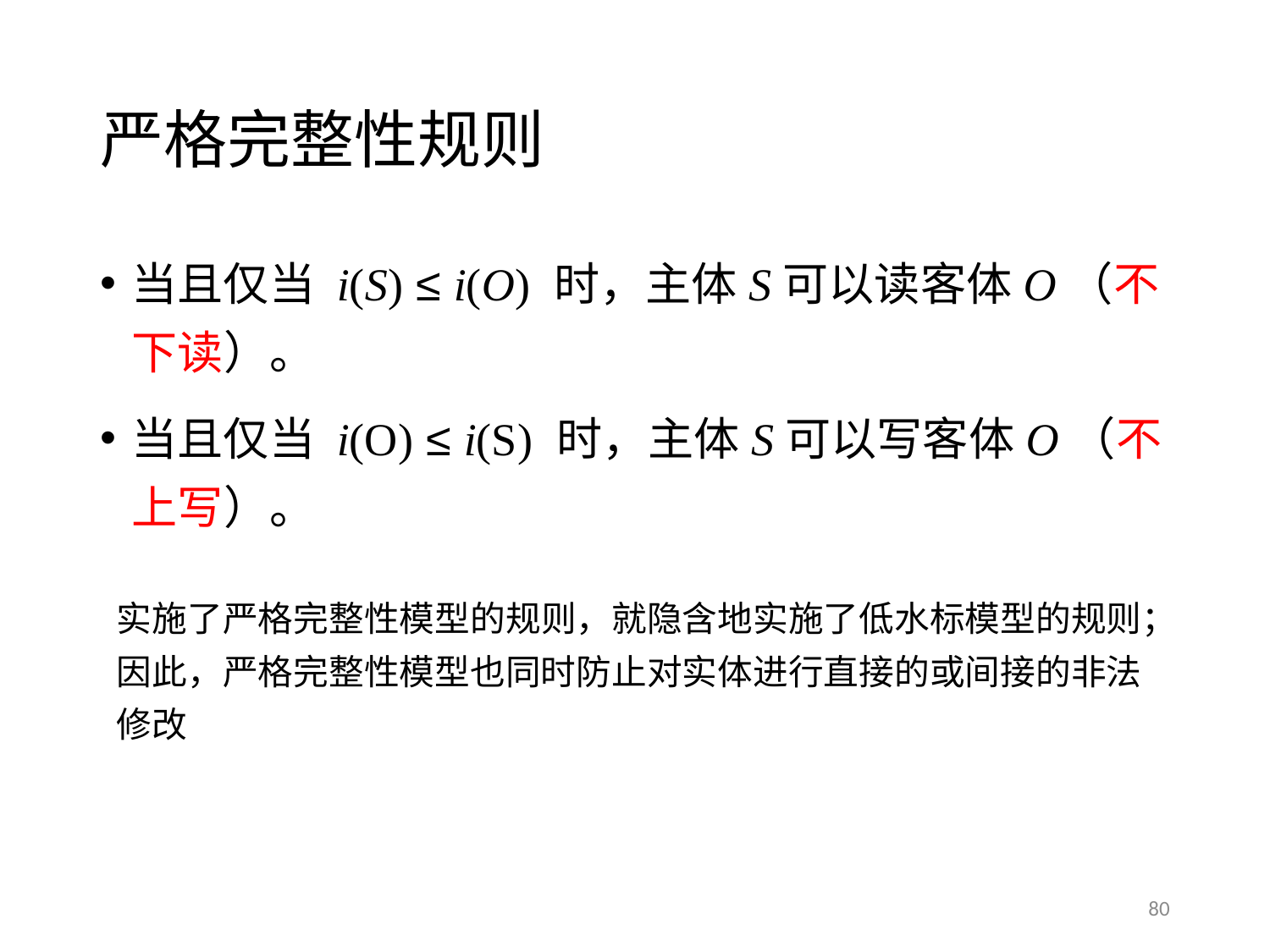

# 严格完整性规则
当且仅当 i(S) ≤ i(O) 时，主体S可以读客体O（不下读）。
当且仅当 i(O) ≤ i(S) 时，主体S可以写客体O（不上写）。

实施了严格完整性模型的规则，就隐含地实施了低水标模型的规则；
因此，严格完整性模型也同时防止对实体进行直接的或间接的非法修改
80